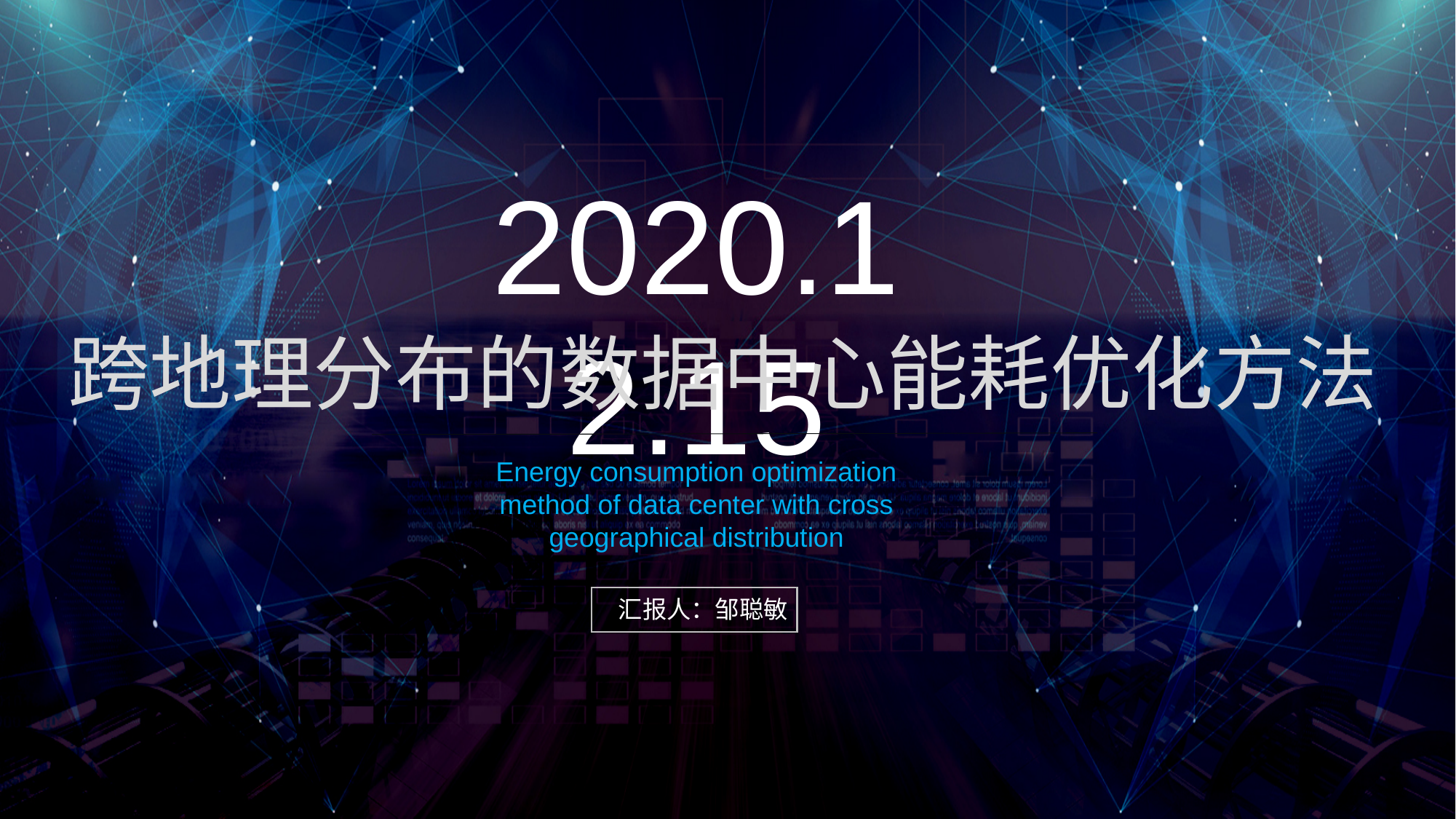

2020.12.15
跨地理分布的数据中心能耗优化方法
Energy consumption optimization method of data center with cross geographical distribution

汇报人：邹聪敏